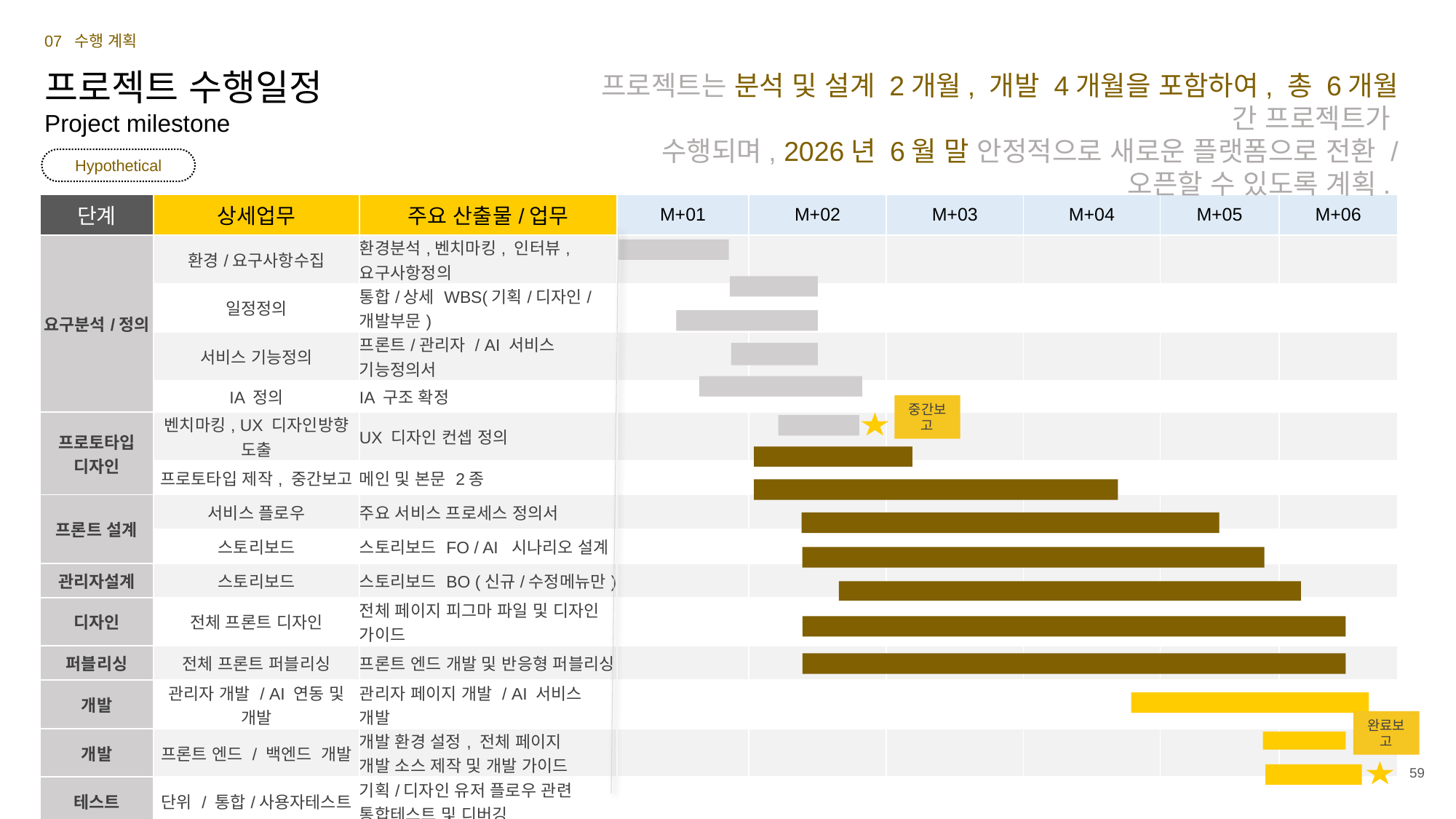

07  수행 계획
프로젝트는 분석 및 설계 2개월, 개발 4개월을 포함하여, 총 6개월 간 프로젝트가
수행되며, 2026년 6월 말 안정적으로 새로운 플랫폼으로 전환 / 오픈할 수 있도록 계획.
프로젝트 수행일정
Project milestone
Hypothetical
| 단계 | 상세업무 | 주요 산출물/업무 | M+01 | M+02 | M+03 | M+04 | M+05 | M+06 |
| --- | --- | --- | --- | --- | --- | --- | --- | --- |
| 요구분석/정의 | 환경/요구사항수집 | 환경분석,벤치마킹, 인터뷰, 요구사항정의 |  |  |  |  |  |  |
|  | 일정정의 | 통합/상세 WBS(기획/디자인/개발부문) |  |  |  |  |  |  |
|  | 서비스 기능정의 | 프론트/관리자 / AI 서비스 기능정의서 |  |  |  |  |  |  |
|  | IA 정의 | IA 구조 확정 |  |  |  |  |  |  |
| 프로토타입 디자인 | 벤치마킹, UX 디자인방향 도출 | UX 디자인 컨셉 정의 |  |  |  |  |  |  |
|  | 프로토타입 제작, 중간보고 | 메인 및 본문 2종 |  |  |  |  |  |  |
| 프론트 설계 | 서비스 플로우 | 주요 서비스 프로세스 정의서 |  |  |  |  |  |  |
|  | 스토리보드 | 스토리보드 FO / AI 시나리오 설계 |  |  |  |  |  |  |
| 관리자설계 | 스토리보드 | 스토리보드 BO (신규/수정메뉴만) |  |  |  |  |  |  |
| 디자인 | 전체 프론트 디자인 | 전체 페이지 피그마 파일 및 디자인 가이드 |  |  |  |  |  |  |
| 퍼블리싱 | 전체 프론트 퍼블리싱 | 프론트 엔드 개발 및 반응형 퍼블리싱 |  |  |  |  |  |  |
| 개발 | 관리자 개발 / AI 연동 및 개발 | 관리자 페이지 개발 / AI 서비스 개발 |  |  |  |  |  |  |
| 개발 | 프론트 엔드 / 백엔드 개발 | 개발 환경 설정, 전체 페이지 개발 소스 제작 및 개발 가이드 |  |  |  |  |  |  |
| 테스트 | 단위 / 통합/사용자테스트 | 기획/디자인 유저 플로우 관련 통합테스트 및 디버깅 |  |  |  |  |  |  |
| 오픈 콘텐츠 제작 | 콘텐츠 제작 및 이관 | 오픈 이벤트 및 콘텐츠 제작 |  |  |  |  |  |  |
| 오픈 | 운영서버이관 | 운영서버 이관/ 오픈 |  |  |  |  |  |  |

중간보고
완료보고
59